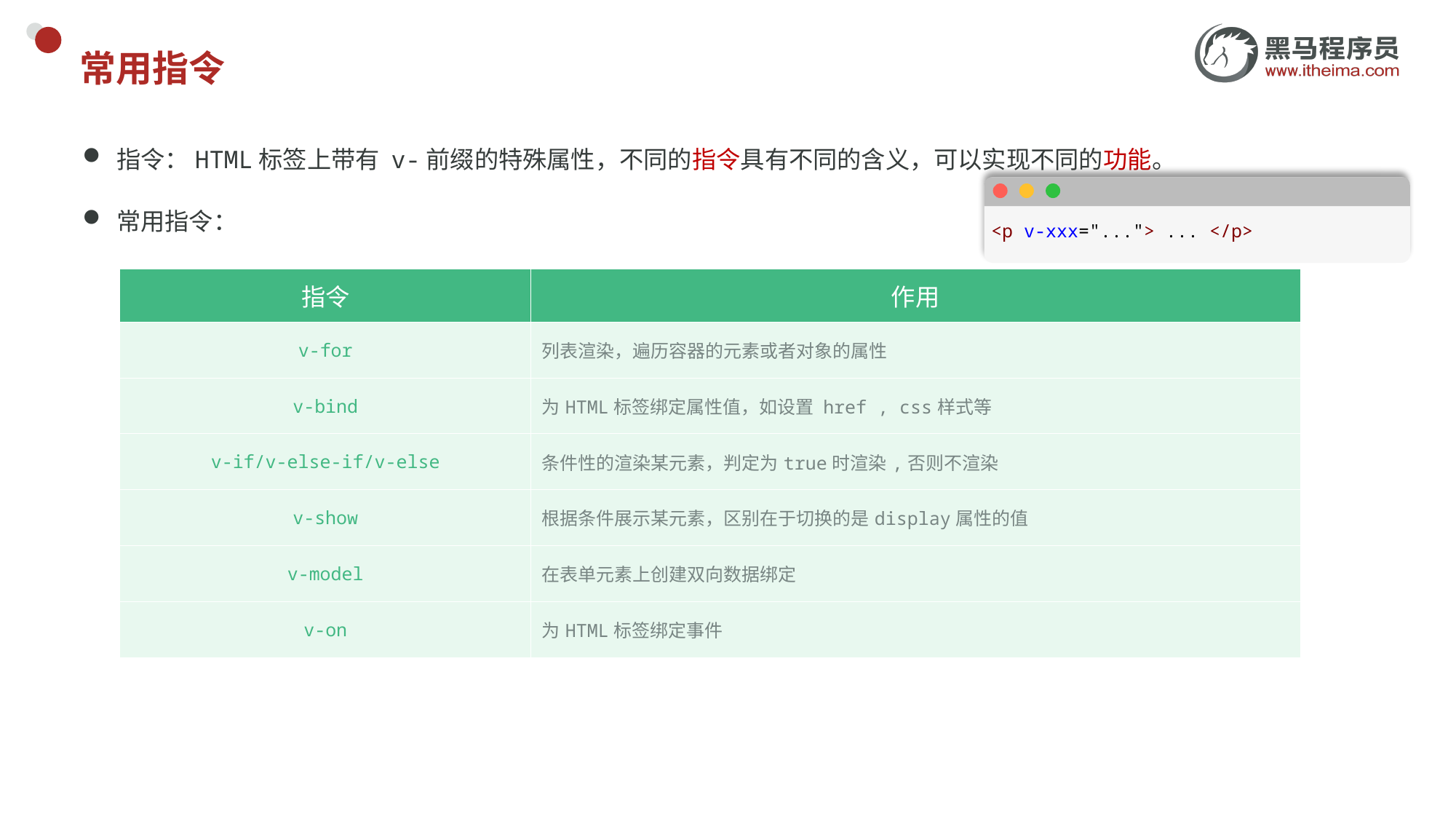

# 常用指令
指令：HTML标签上带有 v-前缀的特殊属性，不同的指令具有不同的含义，可以实现不同的功能。
常用指令：
<p v-xxx="..."> ... </p>

| 指令 | 作用 |
| --- | --- |
| v-for | 列表渲染，遍历容器的元素或者对象的属性 |
| v-bind | 为HTML标签绑定属性值，如设置 href , css样式等 |
| v-if/v-else-if/v-else | 条件性的渲染某元素，判定为true时渲染,否则不渲染 |
| v-show | 根据条件展示某元素，区别在于切换的是display属性的值 |
| v-model | 在表单元素上创建双向数据绑定 |
| v-on | 为HTML标签绑定事件 |